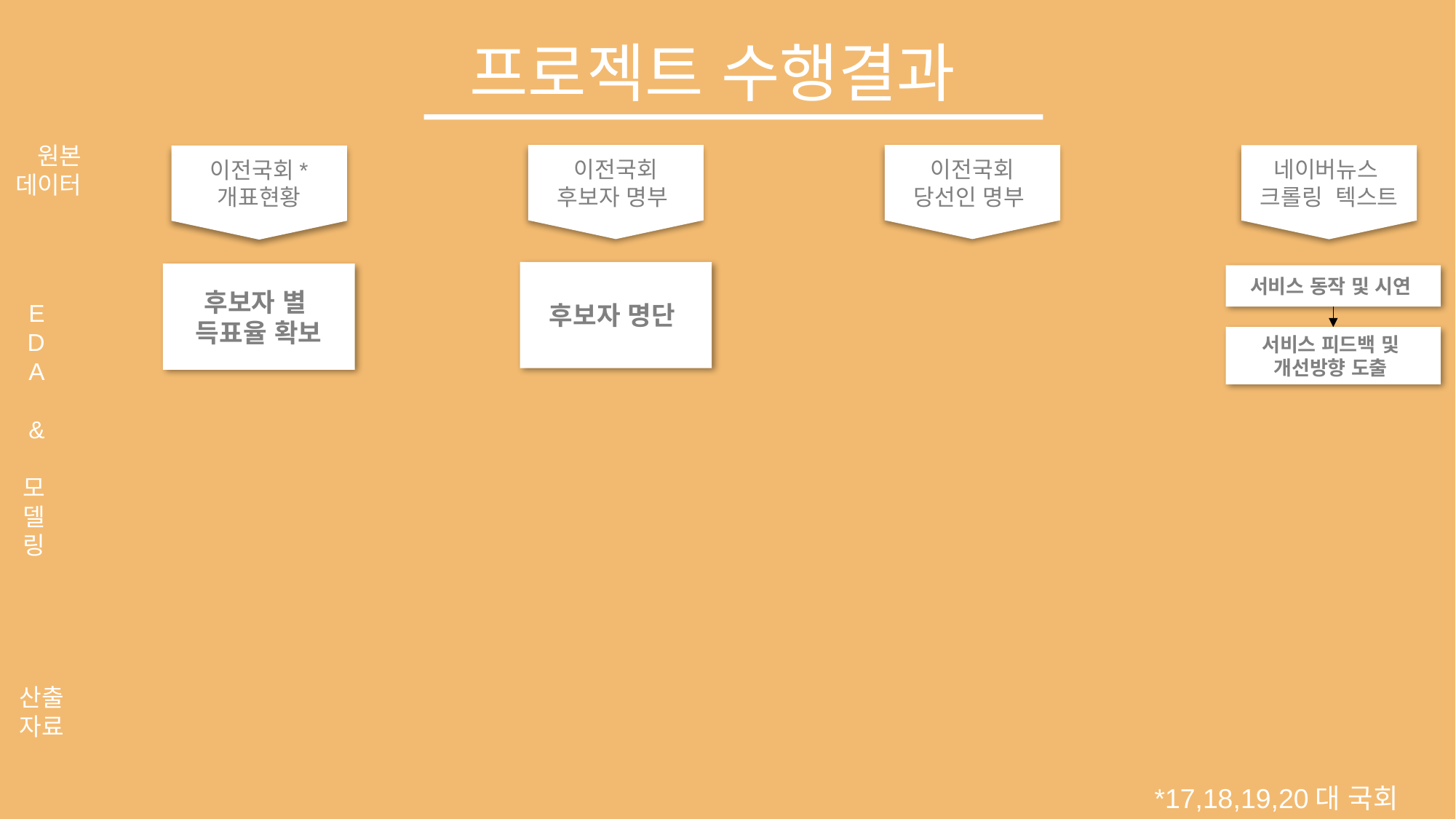

프로젝트 수행결과

원본
데이터
이전국회
후보자 명부
이전국회
당선인 명부
네이버뉴스
크롤링  텍스트
이전국회*
개표현황
후보자 명단
후보자 별
득표율 확보
서비스 동작 및 시연
E
D
A

&

모델링
서비스 피드백 및
개선방향 도출
산출
자료
*17,18,19,20대 국회